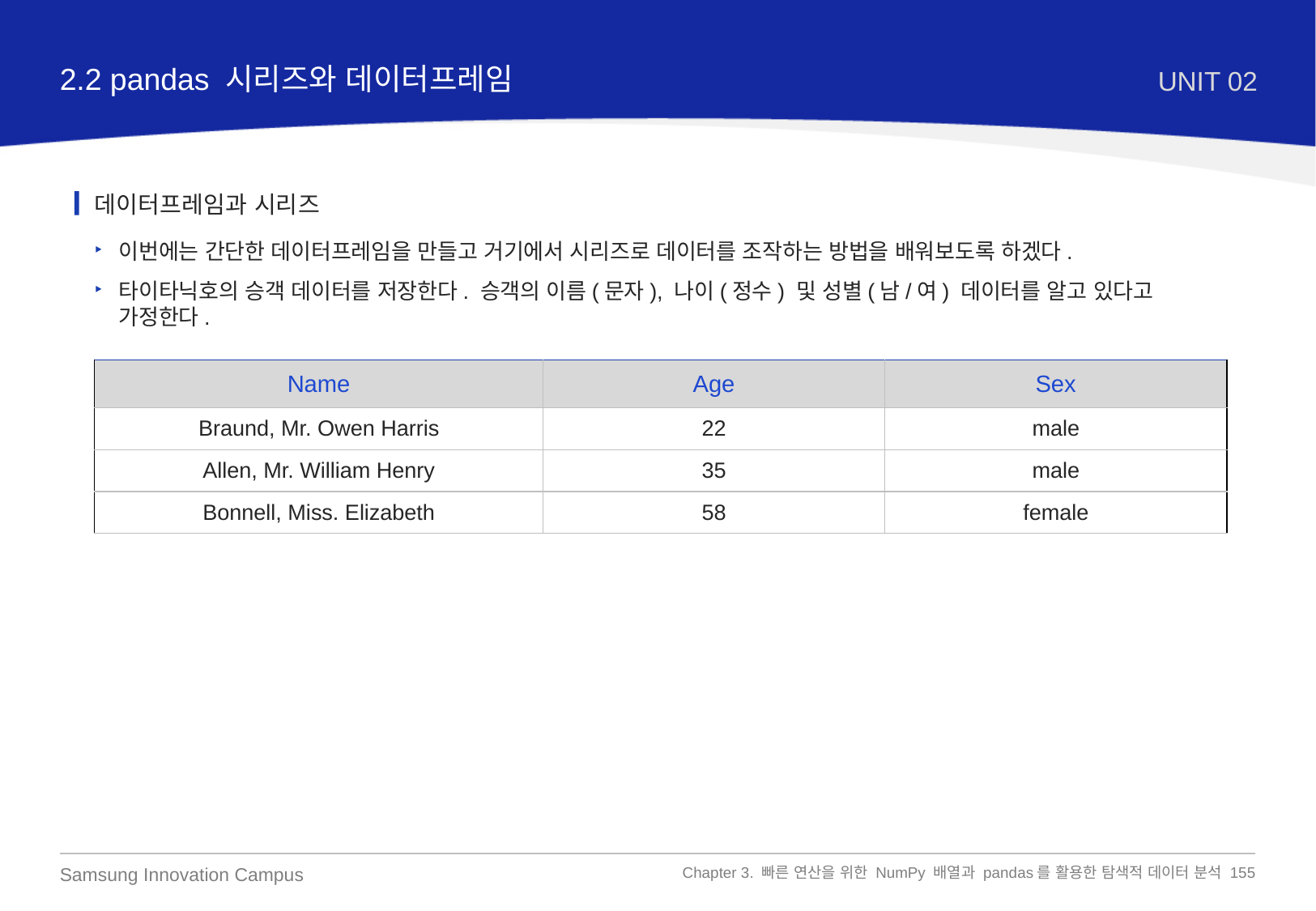

2.2 pandas 시리즈와 데이터프레임
UNIT 02
데이터프레임과 시리즈

이번에는 간단한 데이터프레임을 만들고 거기에서 시리즈로 데이터를 조작하는 방법을 배워보도록 하겠다.
타이타닉호의 승객 데이터를 저장한다. 승객의 이름(문자), 나이(정수) 및 성별(남/여) 데이터를 알고 있다고 가정한다.
| Name | Age | Sex |
| --- | --- | --- |
| Braund, Mr. Owen Harris | 22 | male |
| Allen, Mr. William Henry | 35 | male |
| Bonnell, Miss. Elizabeth | 58 | female |